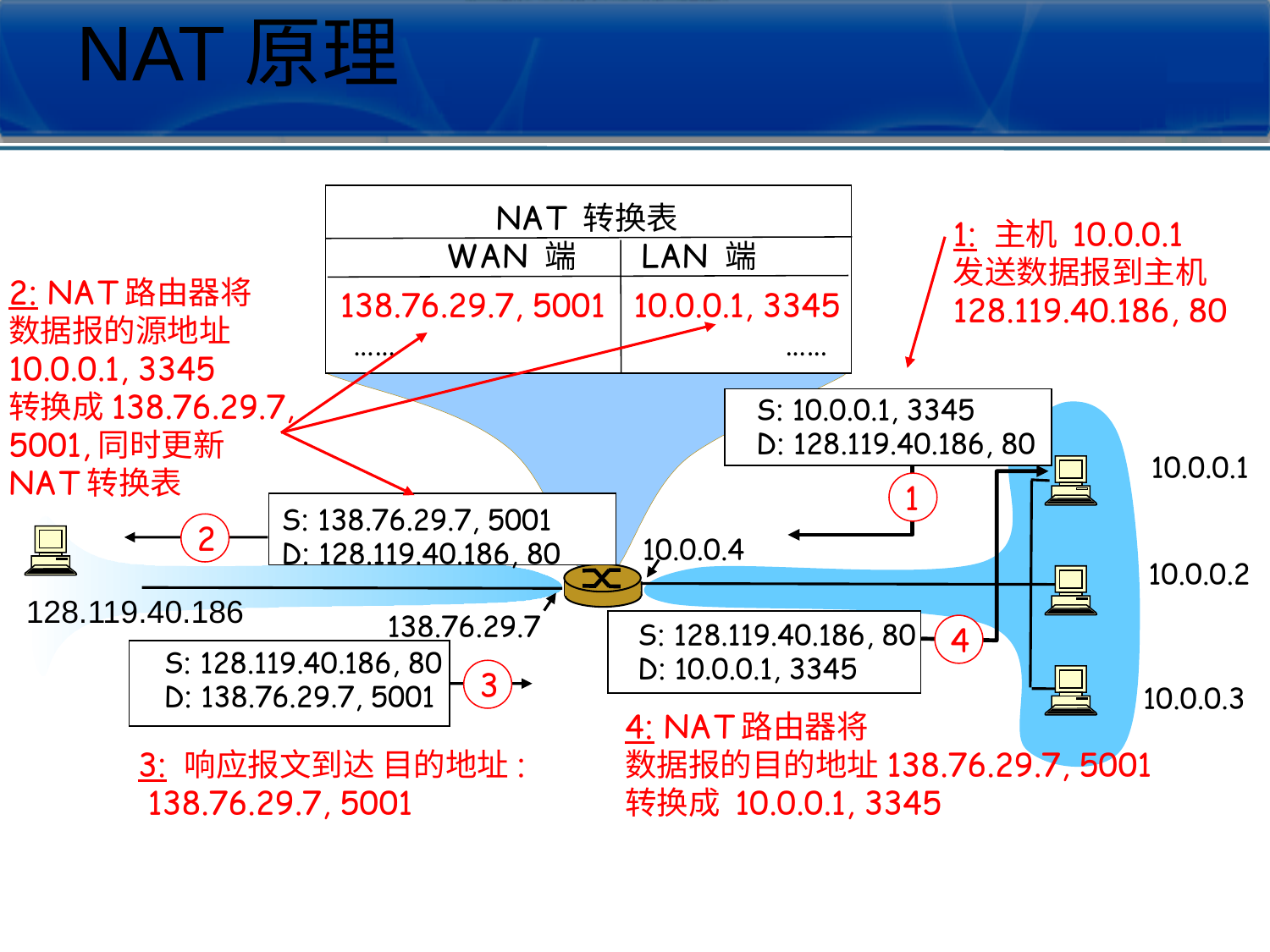

NAT原理

NAT 转换表
   WAN 端        LAN 端
1: 主机 10.0.0.1
发送数据报到主机
128.119.40.186, 80

2: NAT路由器将
数据报的源地址
10.0.0.1, 3345
转换成138.76.29.7,
5001,同时更新
NAT转换表

138.76.29.7, 5001   10.0.0.1, 3345
……                                         ……

S: 10.0.0.1, 3345
D: 128.119.40.186, 80

10.0.0.1

1

S: 138.76.29.7, 5001
D: 128.119.40.186, 80

2

10.0.0.4

10.0.0.2

128.119.40.186

138.76.29.7

S: 128.119.40.186, 80
D: 10.0.0.1, 3345
4

S: 128.119.40.186, 80
D: 138.76.29.7, 5001

3

10.0.0.3

4: NAT路由器将
数据报的目的地址138.76.29.7, 5001
转换成 10.0.0.1, 3345

3: 响应报文到达 目的地址:
 138.76.29.7, 5001